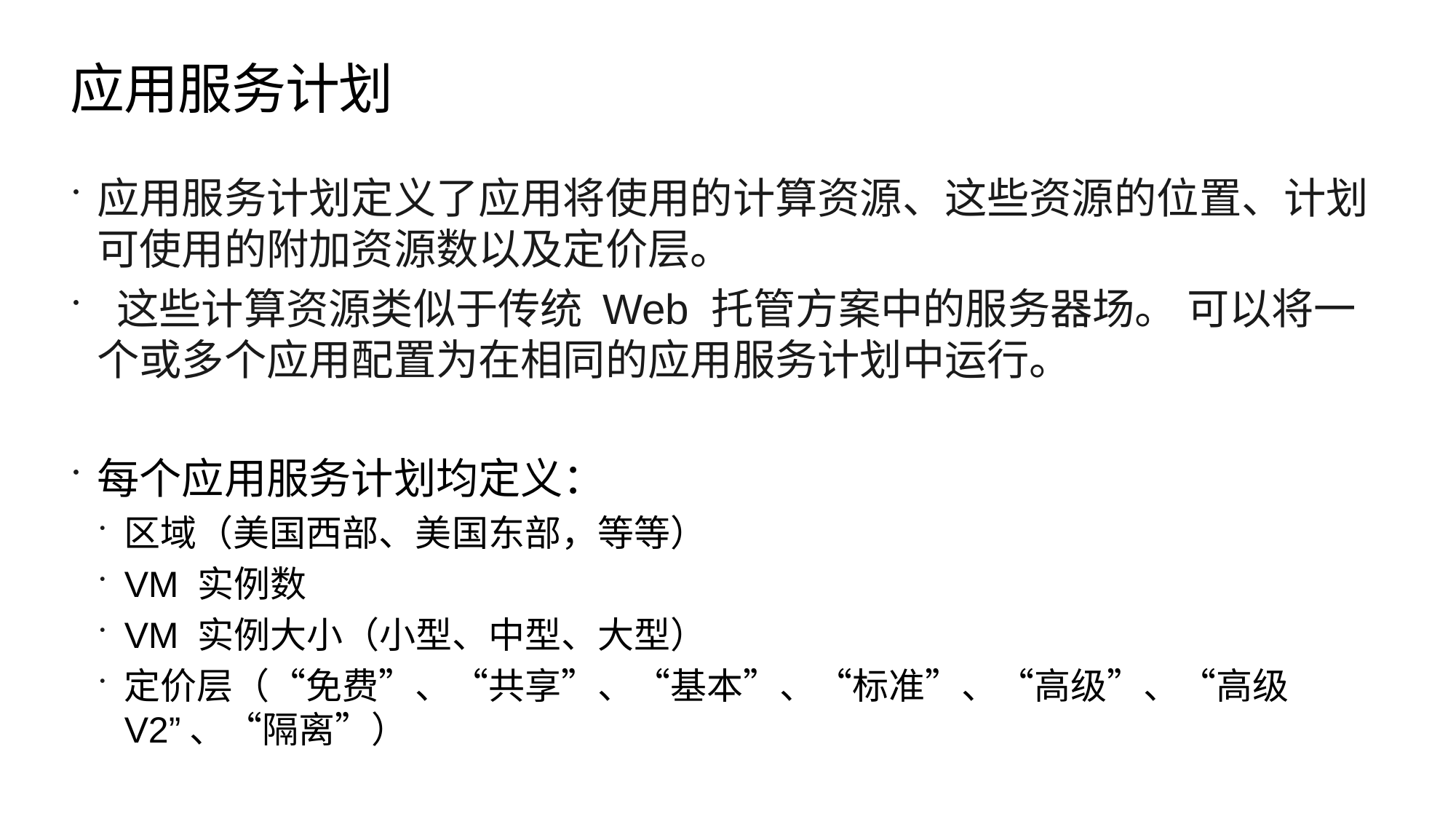

# 应用服务计划
应用服务计划定义了应用将使用的计算资源、这些资源的位置、计划可使用的附加资源数以及定价层。
 这些计算资源类似于传统 Web 托管方案中的服务器场。 可以将一个或多个应用配置为在相同的应用服务计划中运行。

每个应用服务计划均定义：
区域（美国西部、美国东部，等等）
VM 实例数
VM 实例大小（小型、中型、大型）
定价层（“免费”、“共享”、“基本”、“标准”、“高级”、“高级 V2”、“隔离”）